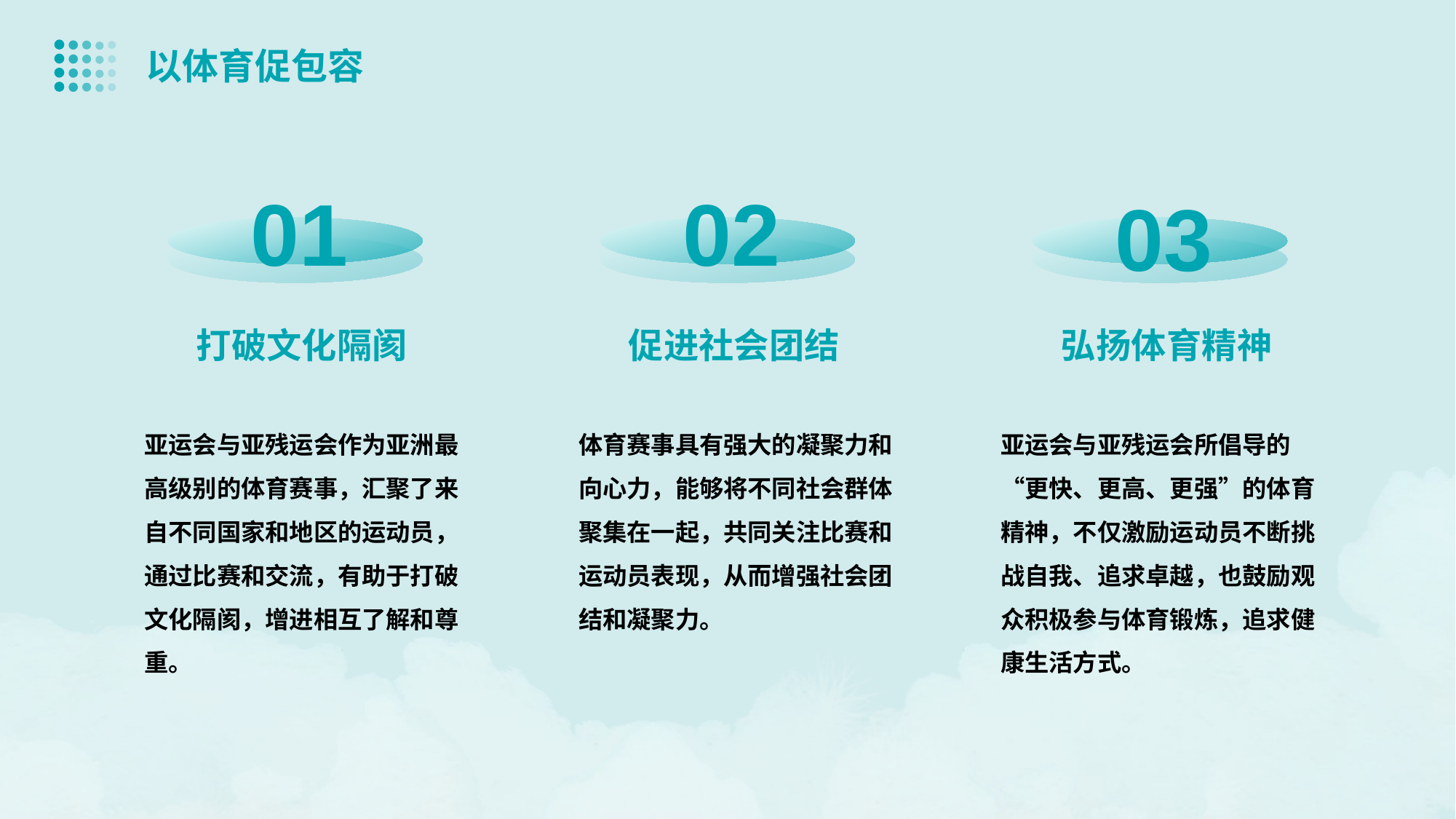

以体育促包容

01
02
03

打破文化隔阂
促进社会团结
弘扬体育精神
亚运会与亚残运会作为亚洲最高级别的体育赛事，汇聚了来自不同国家和地区的运动员，通过比赛和交流，有助于打破文化隔阂，增进相互了解和尊重。
体育赛事具有强大的凝聚力和向心力，能够将不同社会群体聚集在一起，共同关注比赛和运动员表现，从而增强社会团结和凝聚力。
亚运会与亚残运会所倡导的“更快、更高、更强”的体育精神，不仅激励运动员不断挑战自我、追求卓越，也鼓励观众积极参与体育锻炼，追求健康生活方式。